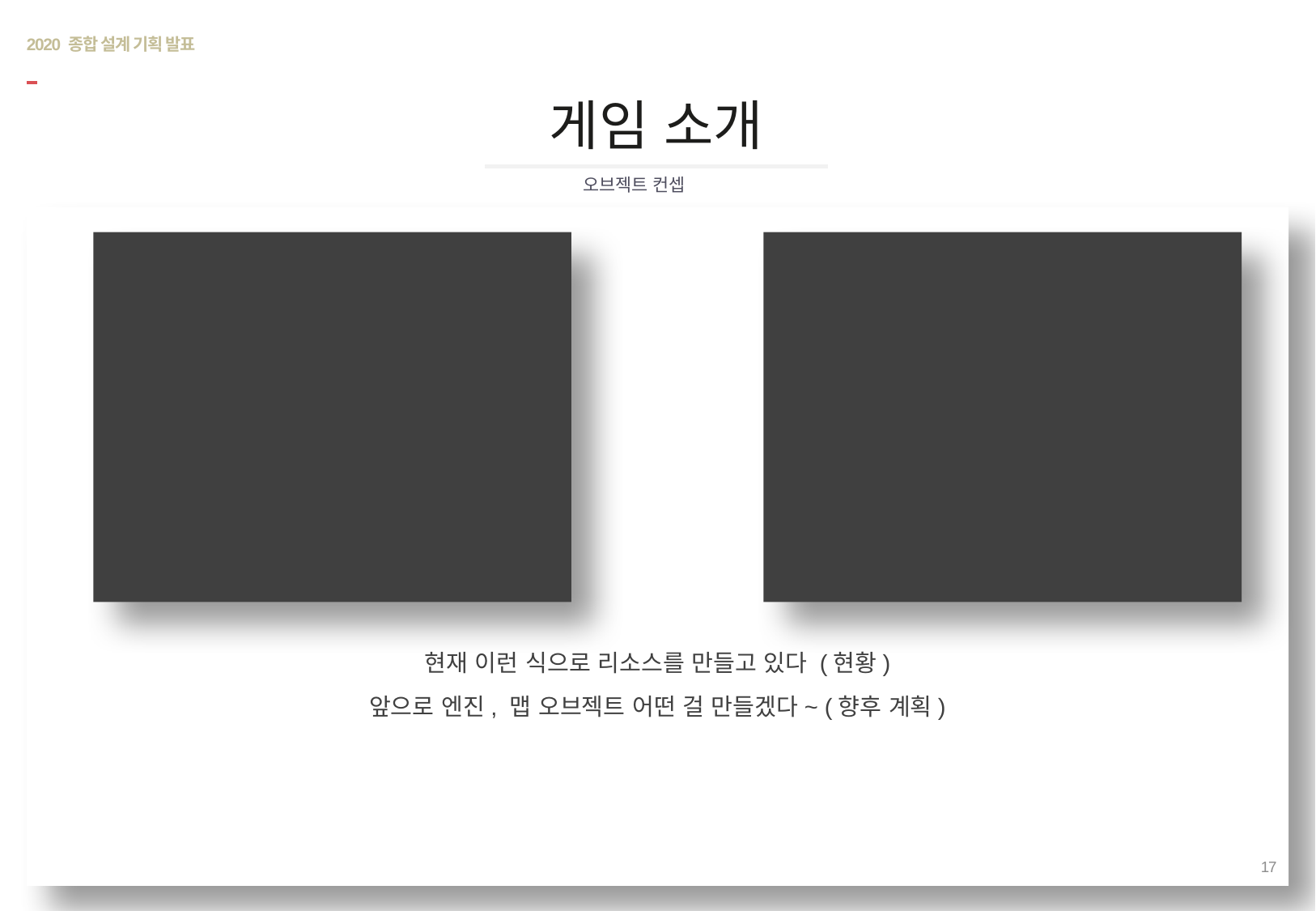

# 2020 종합 설계 기획 발표
게임 소개
오브젝트 컨셉

현재 이런 식으로 리소스를 만들고 있다 (현황)
앞으로 엔진, 맵 오브젝트 어떤 걸 만들겠다~ (향후 계획)
17
17